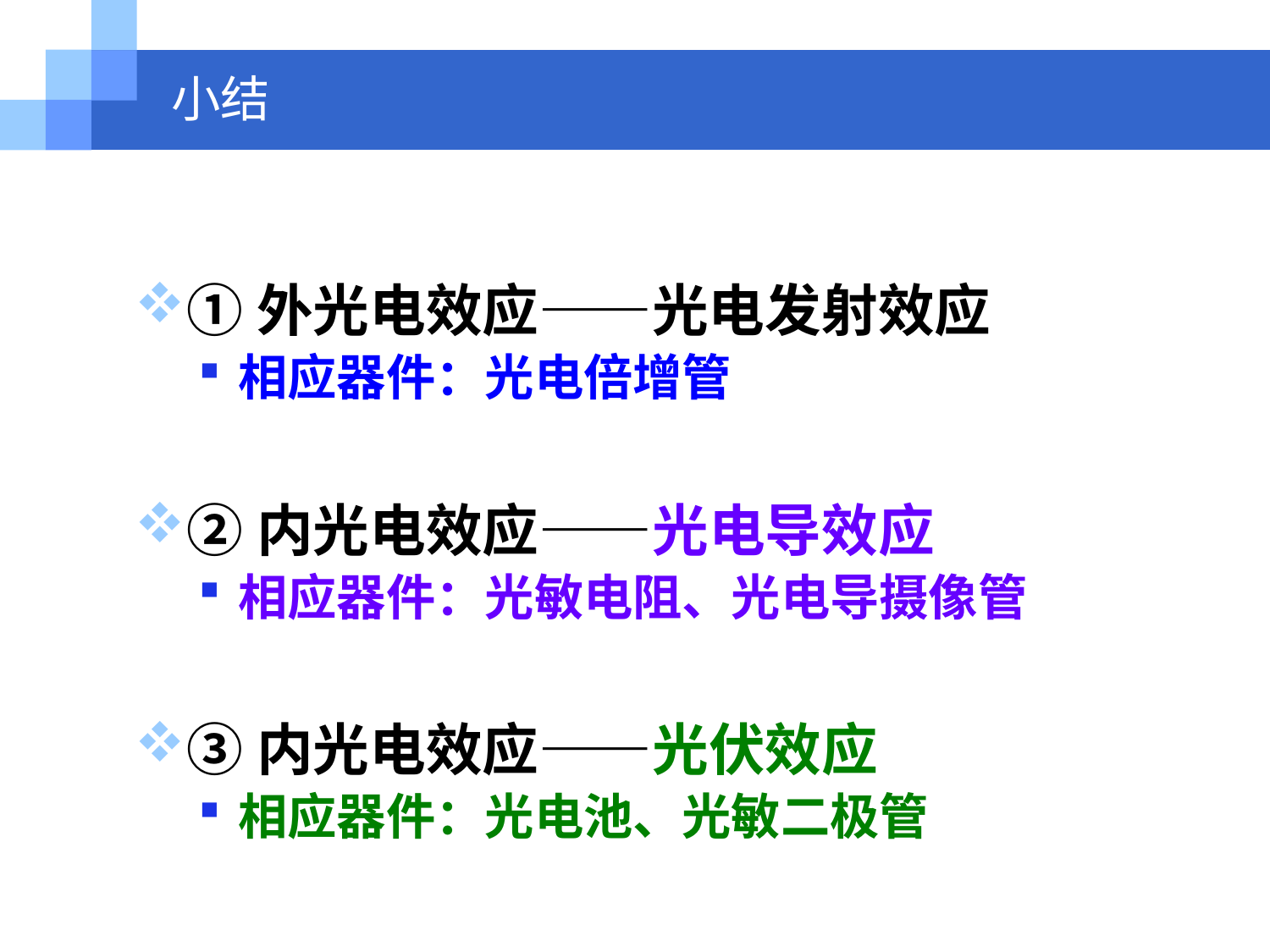

小结
①外光电效应——光电发射效应
相应器件：光电倍增管

②内光电效应——光电导效应
相应器件：光敏电阻、光电导摄像管

③内光电效应——光伏效应
相应器件：光电池、光敏二极管